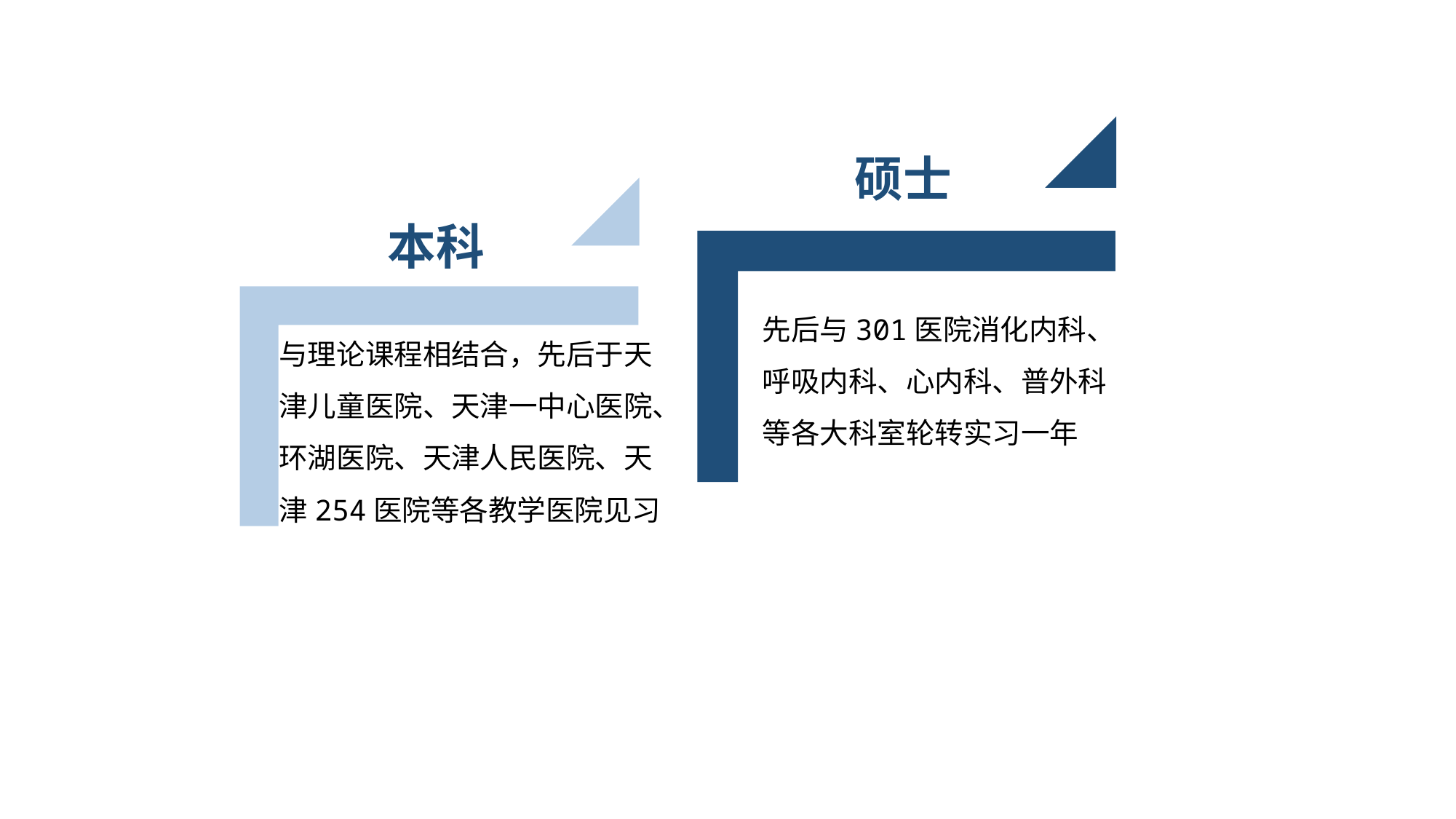

硕士

本科
先后与301医院消化内科、呼吸内科、心内科、普外科等各大科室轮转实习一年

与理论课程相结合，先后于天津儿童医院、天津一中心医院、环湖医院、天津人民医院、天津254医院等各教学医院见习